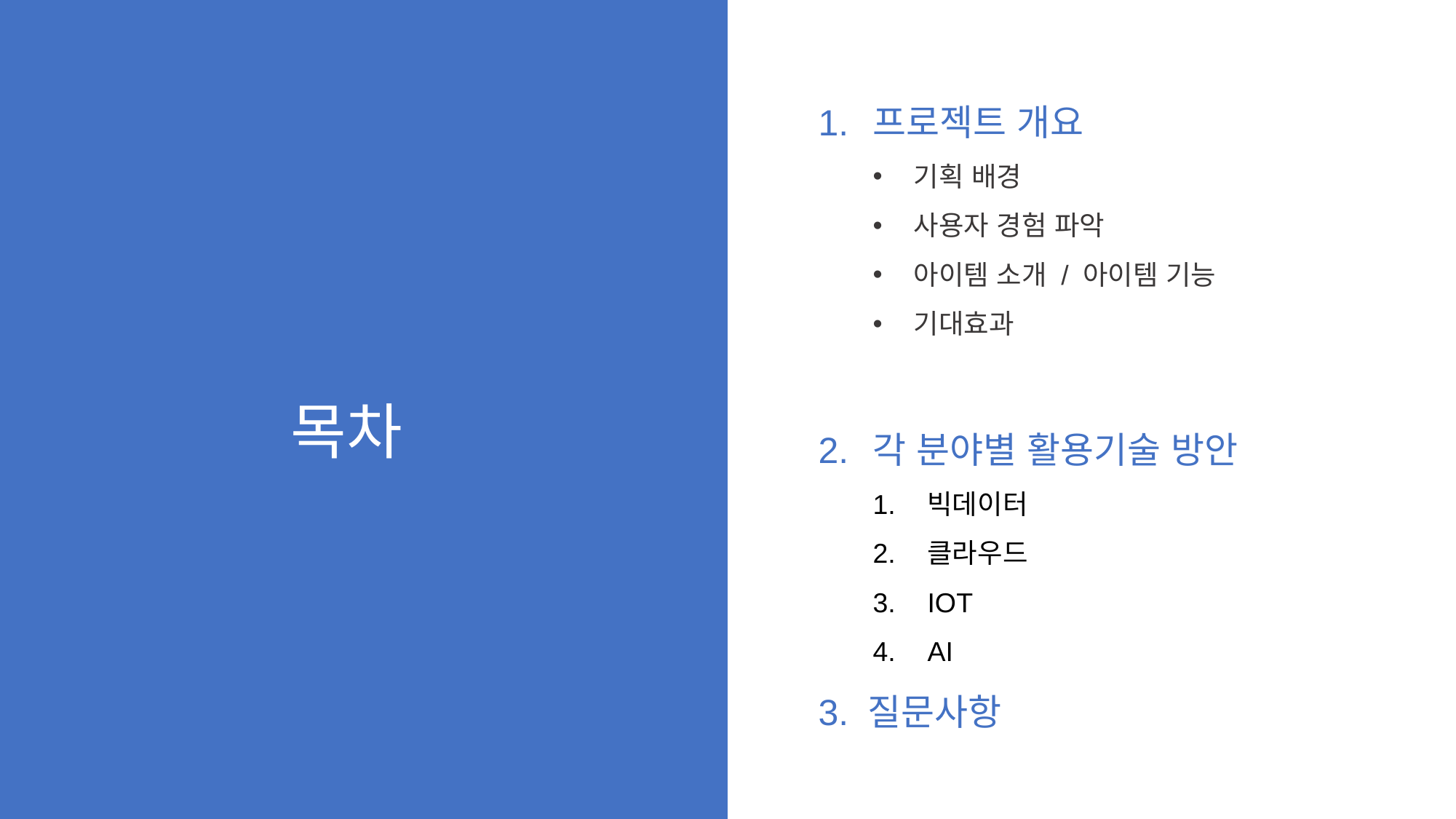

프로젝트 개요
기획 배경
사용자 경험 파악
아이템 소개 / 아이템 기능
기대효과

각 분야별 활용기술 방안
빅데이터
클라우드
IOT
AI
3. 질문사항
목차